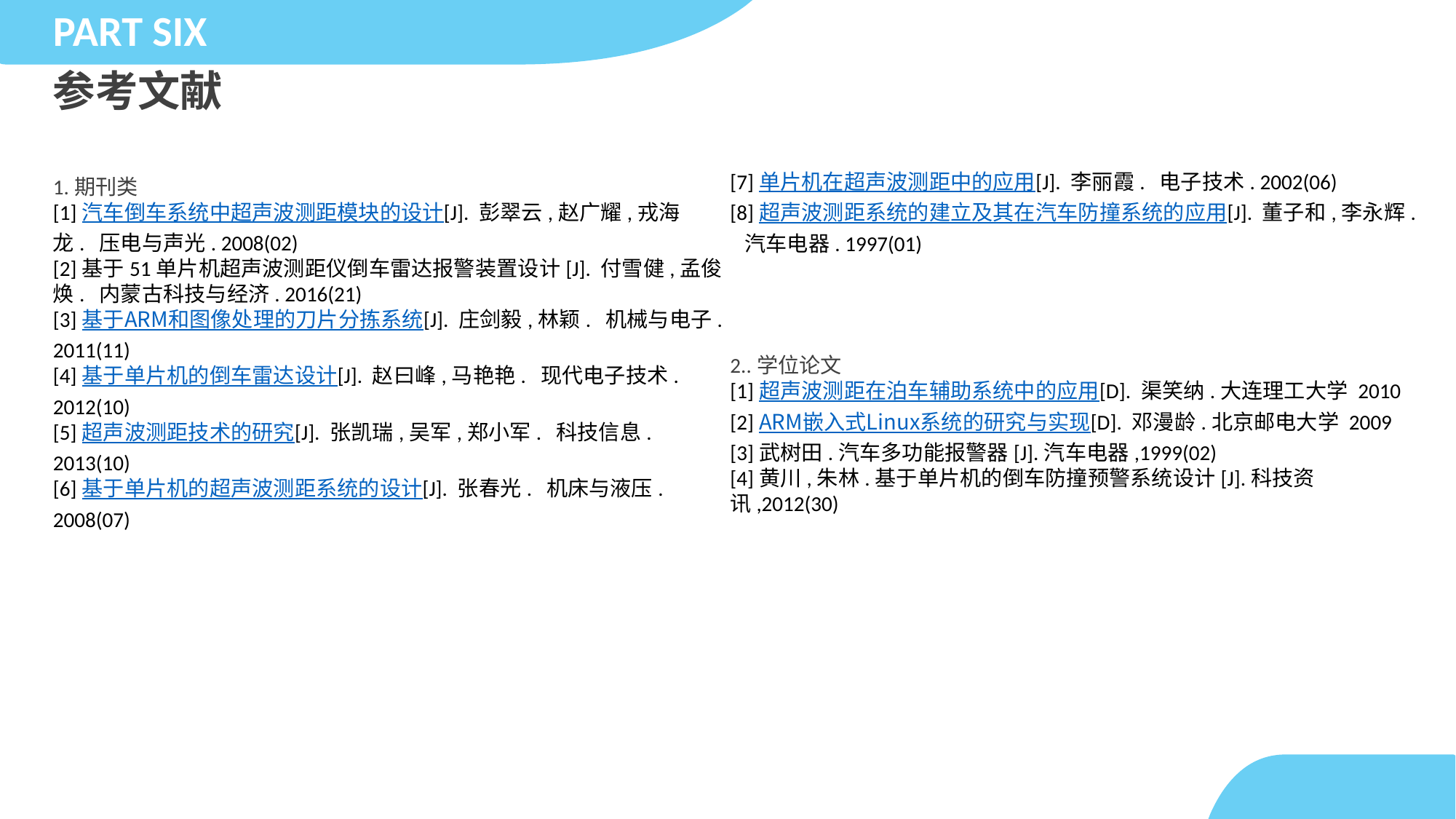

PART SIX
参考文献
1.期刊类
[1]汽车倒车系统中超声波测距模块的设计[J]. 彭翠云,赵广耀,戎海龙.  压电与声光. 2008(02)
[2]基于51单片机超声波测距仪倒车雷达报警装置设计[J]. 付雪健,孟俊焕.  内蒙古科技与经济. 2016(21)
[3]基于ARM和图像处理的刀片分拣系统[J]. 庄剑毅,林颖.  机械与电子. 2011(11)
[4]基于单片机的倒车雷达设计[J]. 赵曰峰,马艳艳.  现代电子技术. 2012(10)
[5]超声波测距技术的研究[J]. 张凯瑞,吴军,郑小军.  科技信息. 2013(10)
[6]基于单片机的超声波测距系统的设计[J]. 张春光.  机床与液压. 2008(07)
[7]单片机在超声波测距中的应用[J]. 李丽霞.  电子技术. 2002(06)
[8]超声波测距系统的建立及其在汽车防撞系统的应用[J]. 董子和,李永辉.  汽车电器. 1997(01)

2..学位论文
[1]超声波测距在泊车辅助系统中的应用[D]. 渠笑纳.大连理工大学 2010
[2]ARM嵌入式Linux系统的研究与实现[D]. 邓漫龄.北京邮电大学 2009
[3]武树田.汽车多功能报警器[J].汽车电器,1999(02)
[4]黄川,朱林.基于单片机的倒车防撞预警系统设计[J].科技资讯,2012(30)